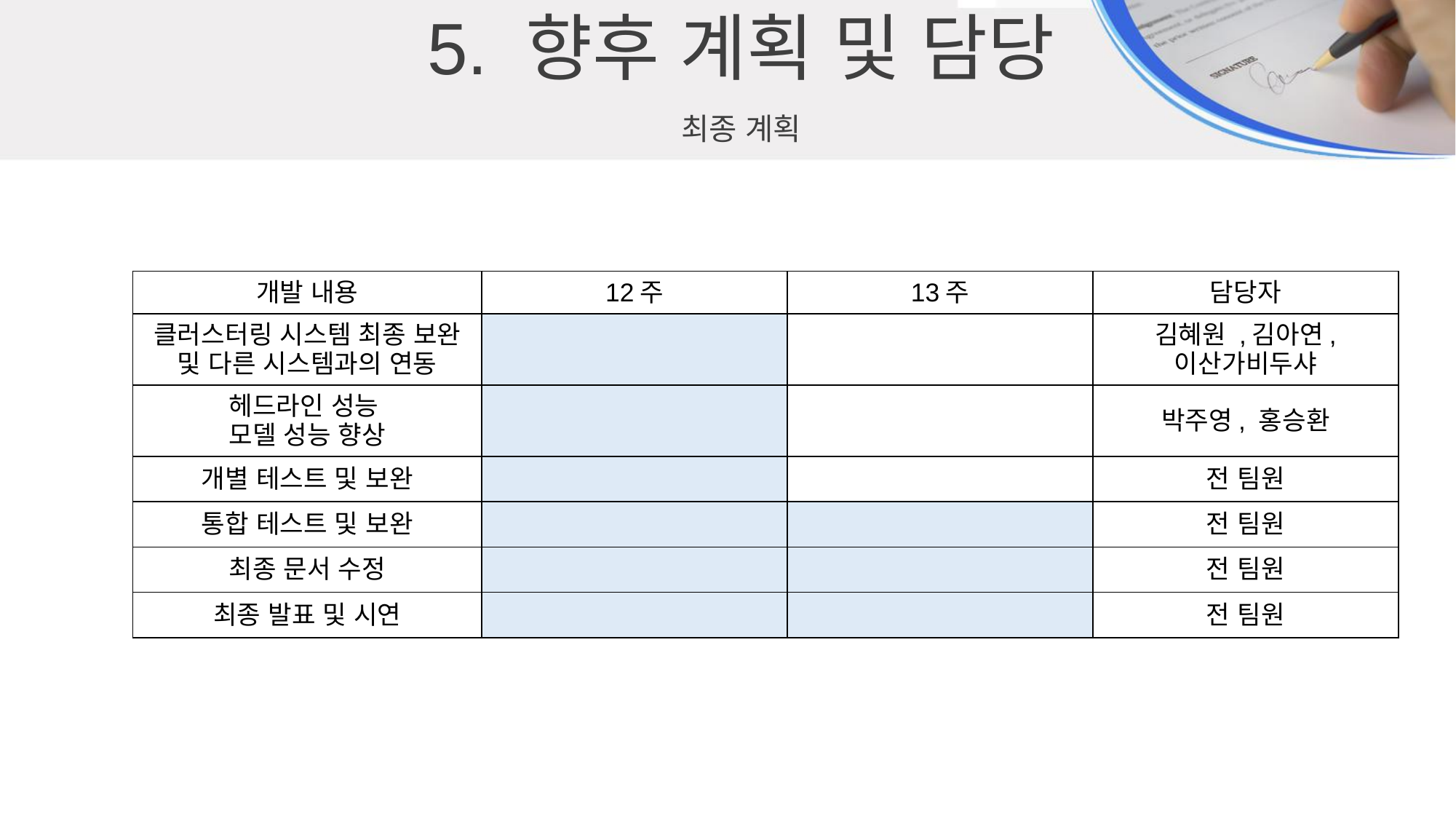

5. 향후 계획 및 담당
최종 계획
| 개발 내용 | 12주 | 13주 | 담당자 |
| --- | --- | --- | --- |
| 클러스터링 시스템 최종 보완 및 다른 시스템과의 연동 |  |  | 김혜원 ,김아연, 이산가비두샤 |
| 헤드라인 성능 모델 성능 향상 |  |  | 박주영, 홍승환 |
| 개별 테스트 및 보완 |  |  | 전 팀원 |
| 통합 테스트 및 보완 |  |  | 전 팀원 |
| 최종 문서 수정 |  |  | 전 팀원 |
| 최종 발표 및 시연 |  |  | 전 팀원 |